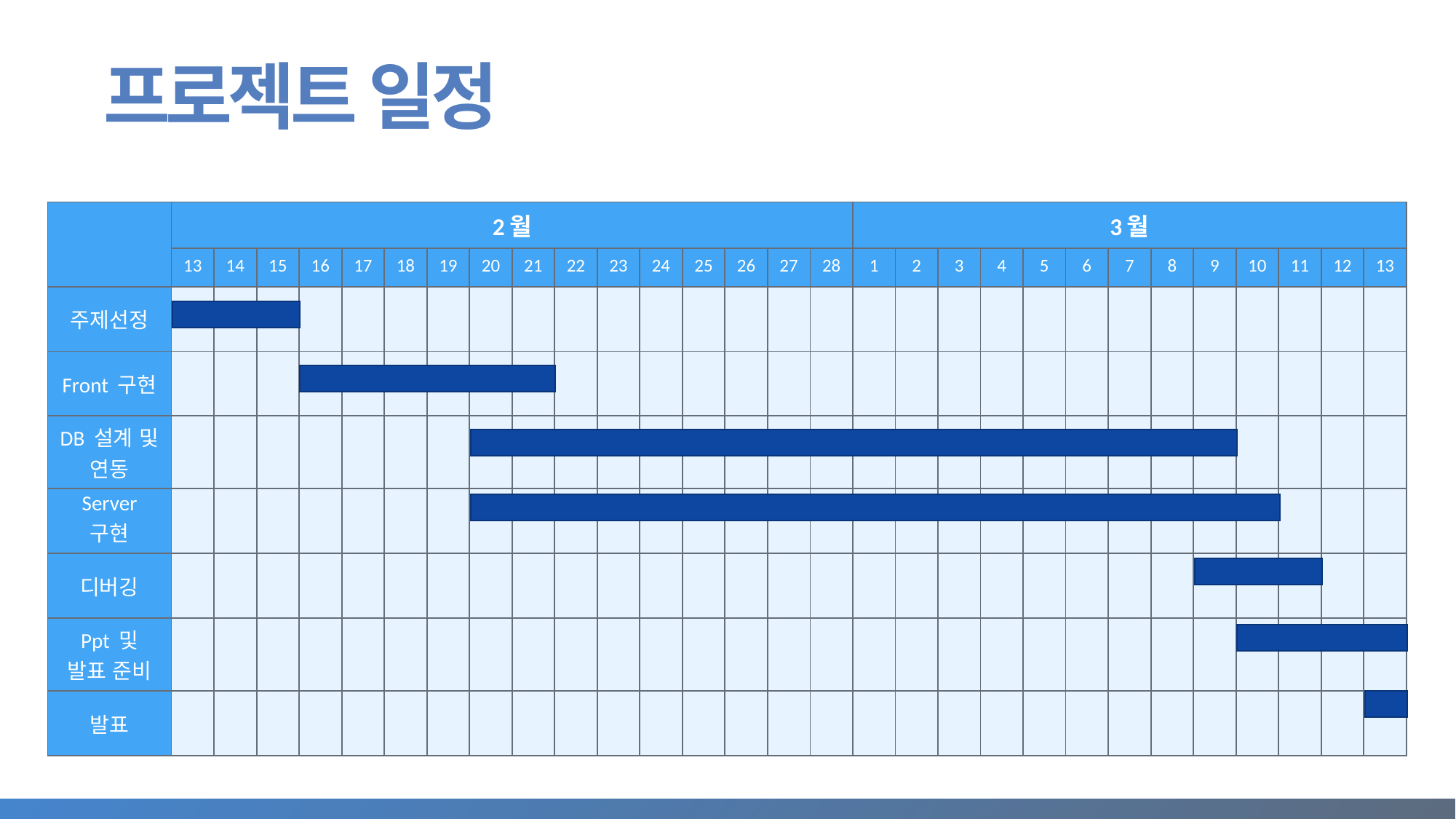

프로젝트 일정
|  | 2월 |  |  |  |  |  |  |  |  |  |  |  |  |  |  |  | 3월 |  |  |  |  |  |  |  |  |  |  |  |  |
| --- | --- | --- | --- | --- | --- | --- | --- | --- | --- | --- | --- | --- | --- | --- | --- | --- | --- | --- | --- | --- | --- | --- | --- | --- | --- | --- | --- | --- | --- |
|  | 13 | 14 | 15 | 16 | 17 | 18 | 19 | 20 | 21 | 22 | 23 | 24 | 25 | 26 | 27 | 28 | 1 | 2 | 3 | 4 | 5 | 6 | 7 | 8 | 9 | 10 | 11 | 12 | 13 |
| 주제선정 |  |  |  |  |  |  |  |  |  |  |  |  |  |  |  |  |  |  |  |  |  |  |  |  |  |  |  |  |  |
| Front 구현 |  |  |  |  |  |  |  |  |  |  |  |  |  |  |  |  |  |  |  |  |  |  |  |  |  |  |  |  |  |
| DB 설계 및 연동 |  |  |  |  |  |  |  |  |  |  |  |  |  |  |  |  |  |  |  |  |  |  |  |  |  |  |  |  |  |
| Server 구현 |  |  |  |  |  |  |  |  |  |  |  |  |  |  |  |  |  |  |  |  |  |  |  |  |  |  |  |  |  |
| 디버깅 |  |  |  |  |  |  |  |  |  |  |  |  |  |  |  |  |  |  |  |  |  |  |  |  |  |  |  |  |  |
| Ppt 및 발표 준비 |  |  |  |  |  |  |  |  |  |  |  |  |  |  |  |  |  |  |  |  |  |  |  |  |  |  |  |  |  |
| 발표 |  |  |  |  |  |  |  |  |  |  |  |  |  |  |  |  |  |  |  |  |  |  |  |  |  |  |  |  |  |